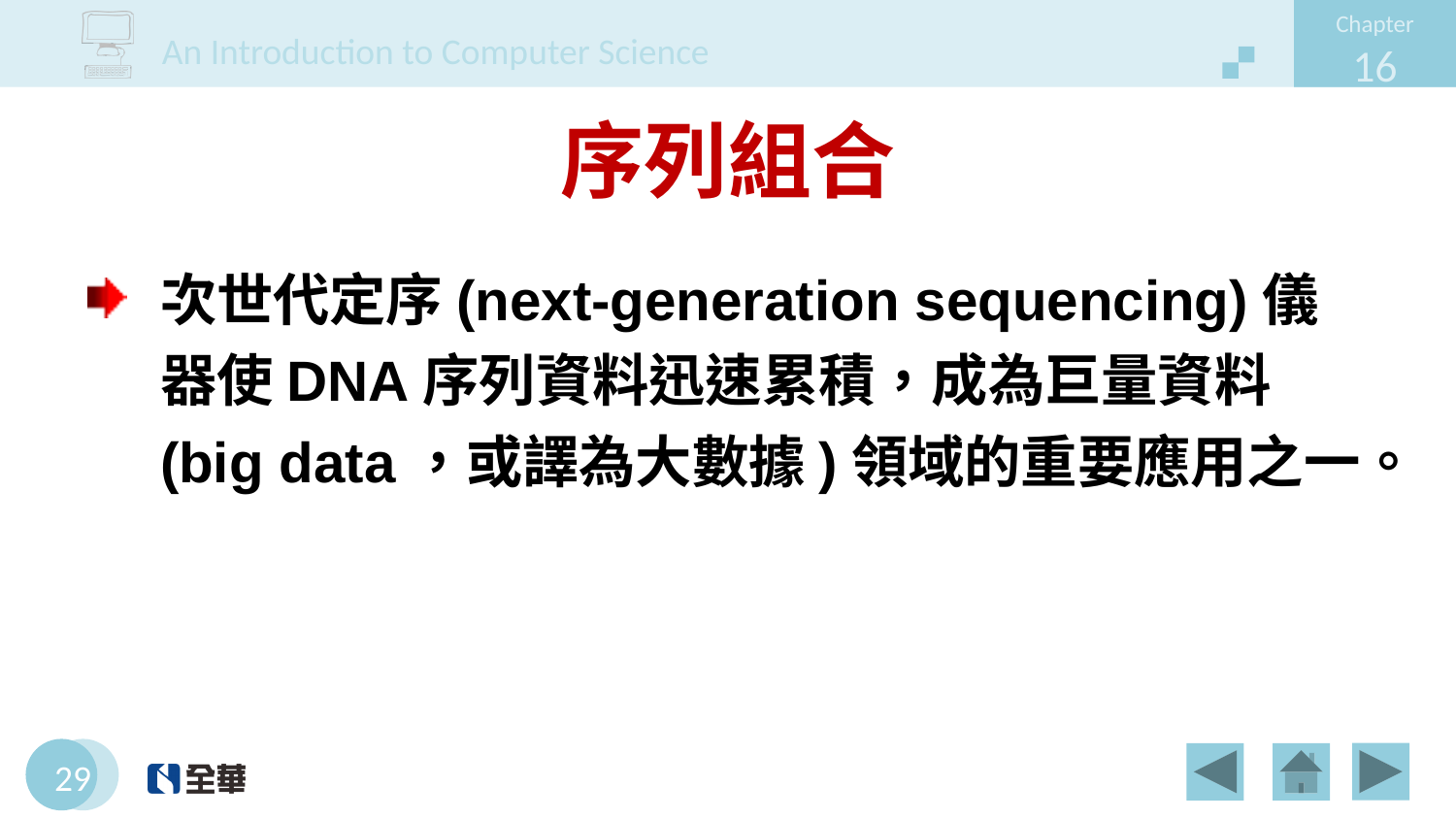

# 序列組合
次世代定序(next-generation sequencing)儀器使DNA序列資料迅速累積，成為巨量資料(big data，或譯為大數據)領域的重要應用之一。